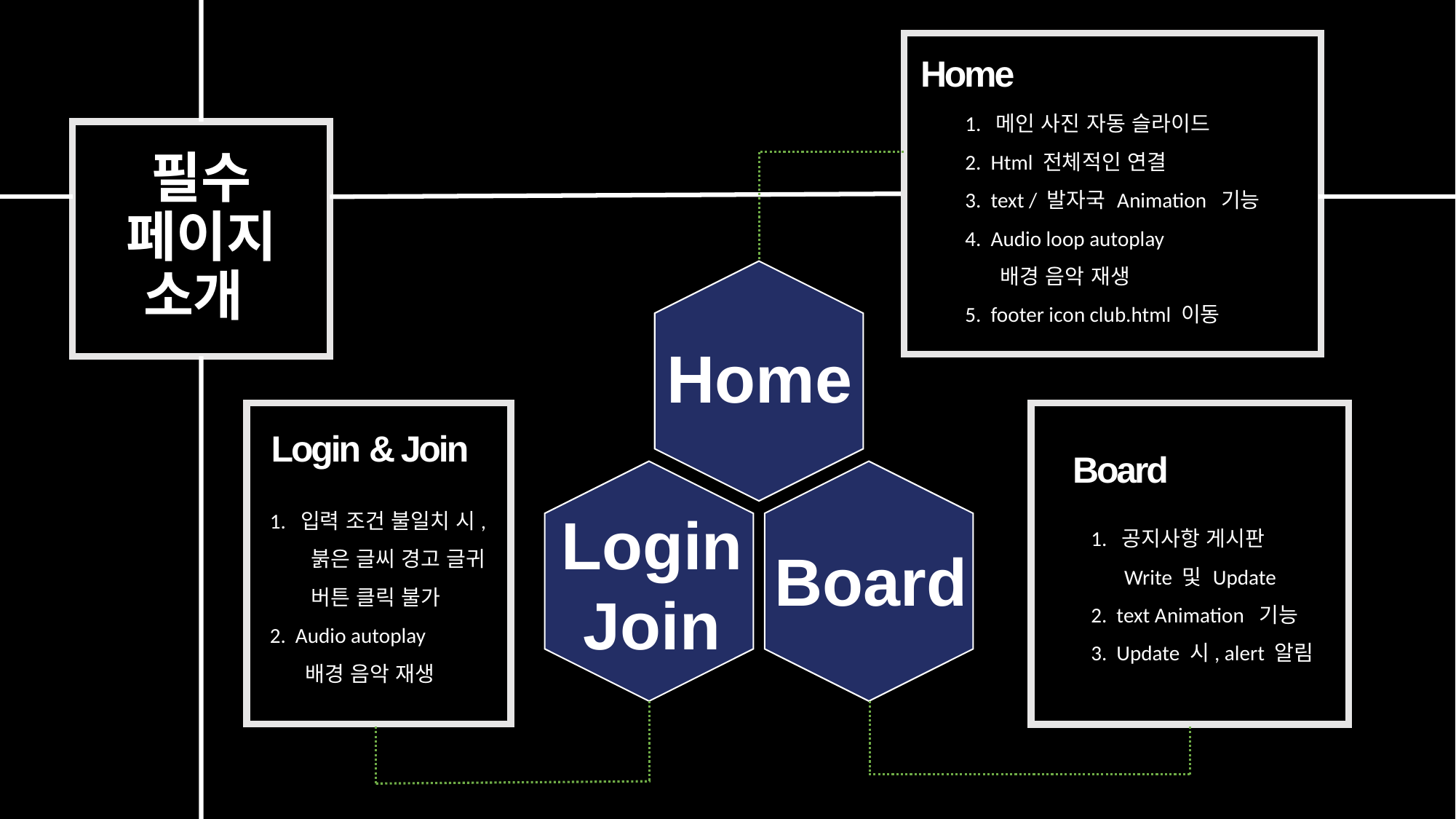

Home
1.  메인 사진 자동 슬라이드
2.  Html 전체적인 연결
3.  text / 발자국 Animation  기능
4.  Audio loop autoplay
     배경 음악 재생
5.  footer icon club.html 이동

# 필수 페이지 소개

Home

Login & Join
Board

1.  입력 조건 불일치 시,
      붉은 글씨 경고 글귀
      버튼 클릭 불가
2.  Audio autoplay
     배경 음악 재생
LoginJoin
1.  공지사항 게시판
       Write 및 Update
2.  text Animation  기능
3.  Update 시, alert 알림
Board